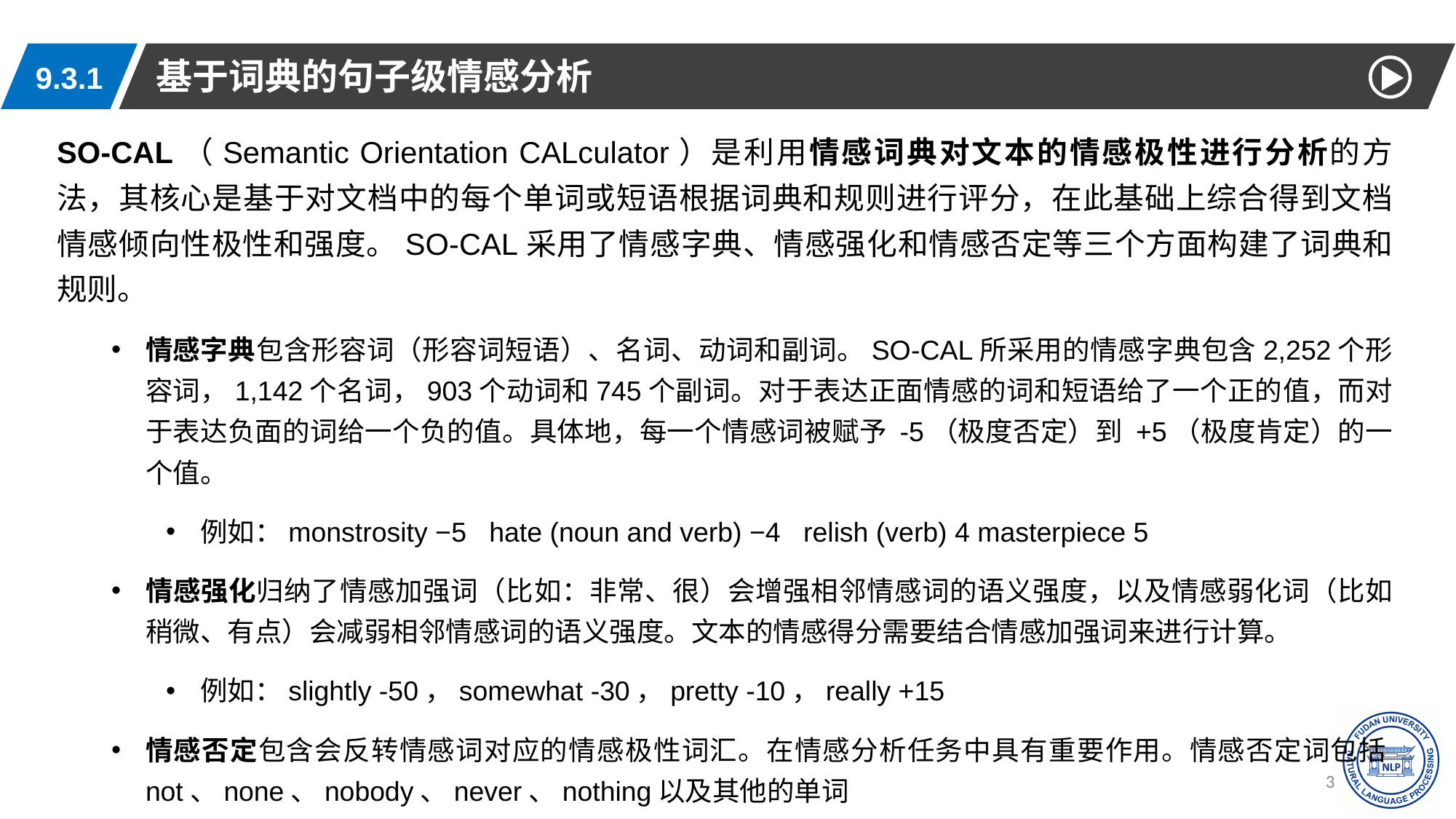

基于词典的句子级情感分析
9.3.1

SO-CAL（Semantic Orientation CALculator）是利用情感词典对文本的情感极性进行分析的方法，其核心是基于对文档中的每个单词或短语根据词典和规则进行评分，在此基础上综合得到文档情感倾向性极性和强度。SO-CAL采用了情感字典、情感强化和情感否定等三个方面构建了词典和规则。
情感字典包含形容词（形容词短语）、名词、动词和副词。SO-CAL所采用的情感字典包含2,252个形容词，1,142个名词，903个动词和745个副词。对于表达正面情感的词和短语给了一个正的值，而对于表达负面的词给一个负的值。具体地，每一个情感词被赋予 -5（极度否定）到 +5（极度肯定）的一个值。
例如：monstrosity −5   hate (noun and verb) −4   relish (verb) 4 masterpiece 5
情感强化归纳了情感加强词（比如：非常、很）会增强相邻情感词的语义强度，以及情感弱化词（比如稍微、有点）会减弱相邻情感词的语义强度。文本的情感得分需要结合情感加强词来进行计算。
例如：slightly -50，somewhat -30，pretty -10，really +15
情感否定包含会反转情感词对应的情感极性词汇。在情感分析任务中具有重要作用。情感否定词包括not、none、nobody、never、nothing以及其他的单词
例如：  这个服务并不是特别好。 特别好： +5，并不： -4， 句子整体：+5-4 = 1
32